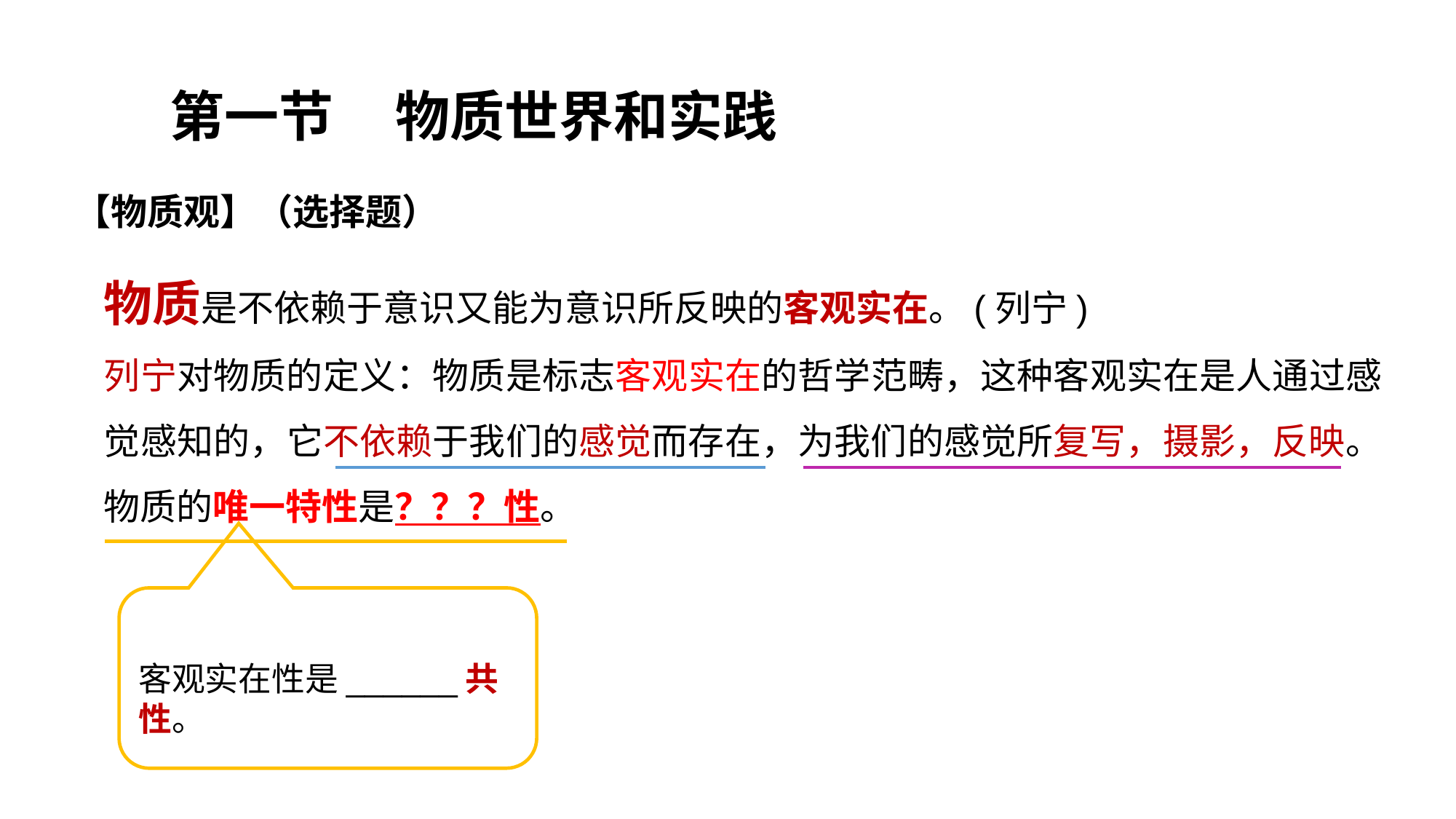

第一节     物质世界和实践

第一章
【物质观】（选择题）
物质是不依赖于意识又能为意识所反映的客观实在。(列宁)
列宁对物质的定义：物质是标志客观实在的哲学范畴，这种客观实在是人通过感觉感知的，它不依赖于我们的感觉而存在，为我们的感觉所复写，摄影，反映。物质的唯一特性是？？？性。

客观实在性是______共性。